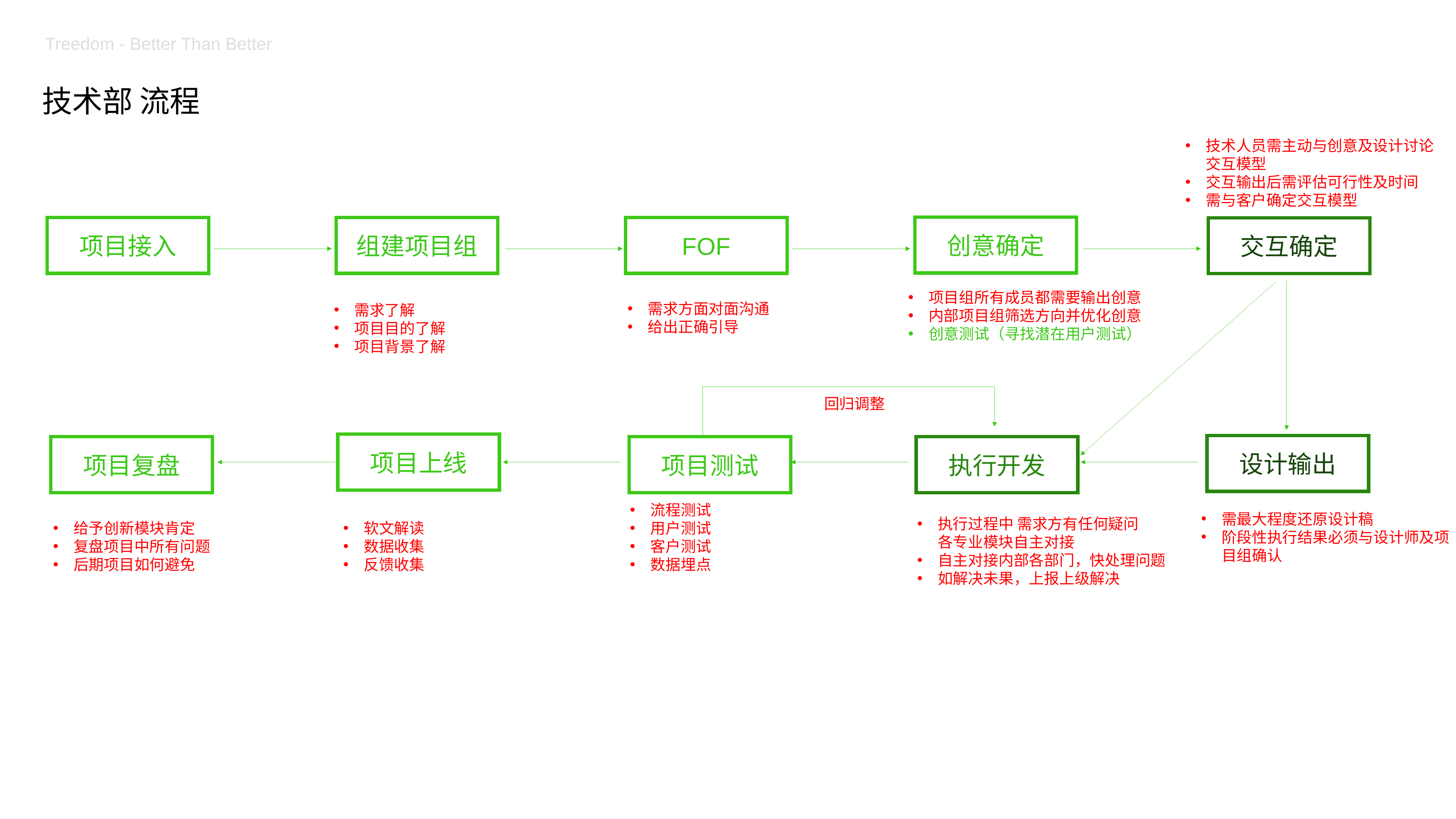

Treedom - Better Than Better
技术部 流程
技术人员需主动与创意及设计讨论交互模型
交互输出后需评估可行性及时间
需与客户确定交互模型

创意确定

项目接入

组建项目组

FOF

交互确定
项目组所有成员都需要输出创意
内部项目组筛选方向并优化创意
创意测试（寻找潜在用户测试）
需求方面对面沟通
给出正确引导

需求了解
项目目的了解
项目背景了解

回归调整

项目上线

设计输出

项目复盘

项目测试

执行开发
流程测试
用户测试
客户测试
数据埋点
需最大程度还原设计稿
阶段性执行结果必须与设计师及项目组确认
执行过程中 需求方有任何疑问
     各专业模块自主对接
自主对接内部各部门，快处理问题
如解决未果，上报上级解决
给予创新模块肯定
复盘项目中所有问题
后期项目如何避免
软文解读
数据收集
反馈收集